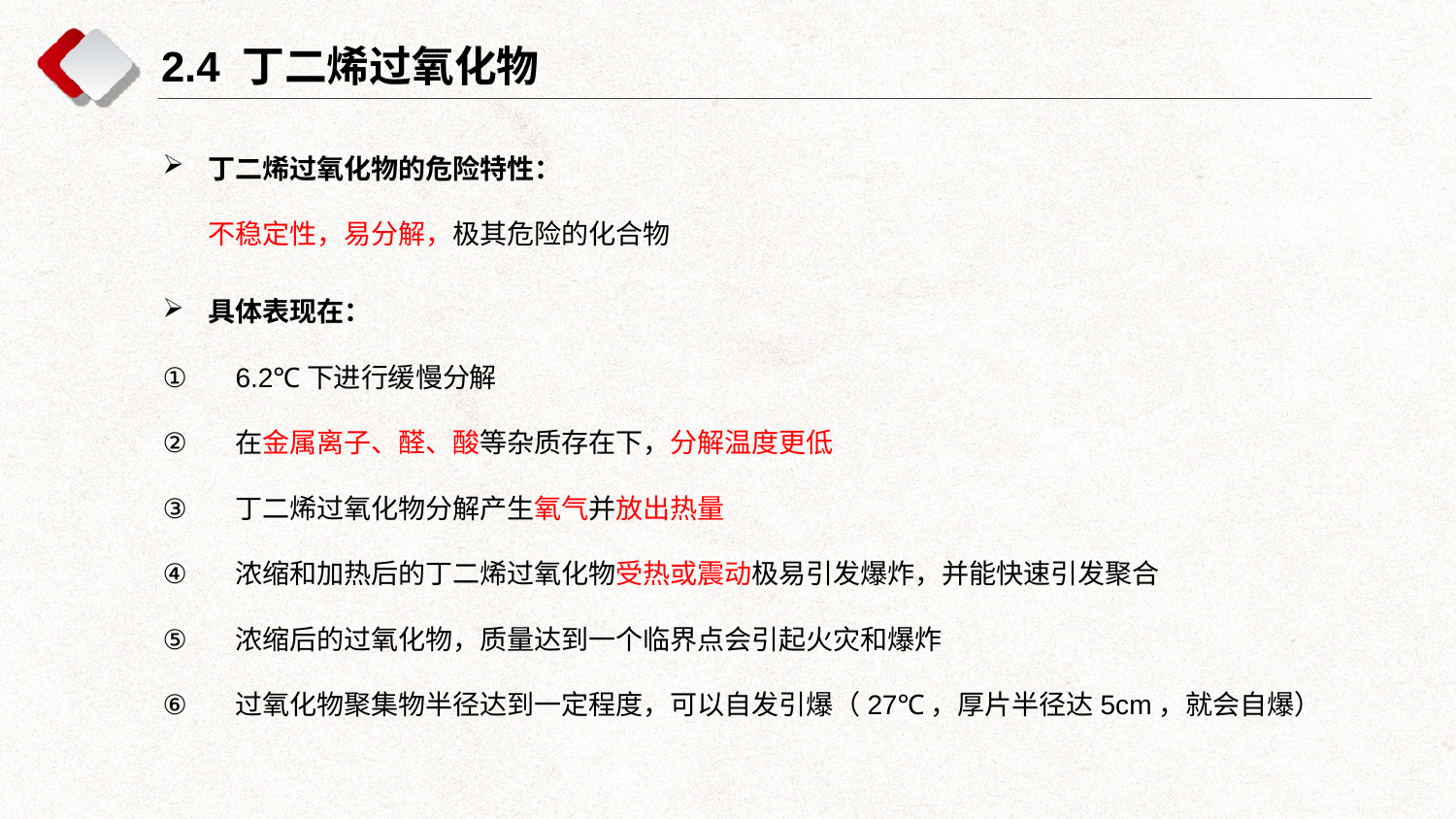

2.4 丁二烯过氧化物
丁二烯过氧化物的危险特性：
不稳定性，易分解，极其危险的化合物
具体表现在：
6.2℃下进行缓慢分解
在金属离子、醛、酸等杂质存在下，分解温度更低
丁二烯过氧化物分解产生氧气并放出热量
浓缩和加热后的丁二烯过氧化物受热或震动极易引发爆炸，并能快速引发聚合
浓缩后的过氧化物，质量达到一个临界点会引起火灾和爆炸
过氧化物聚集物半径达到一定程度，可以自发引爆（27℃，厚片半径达5cm，就会自爆）